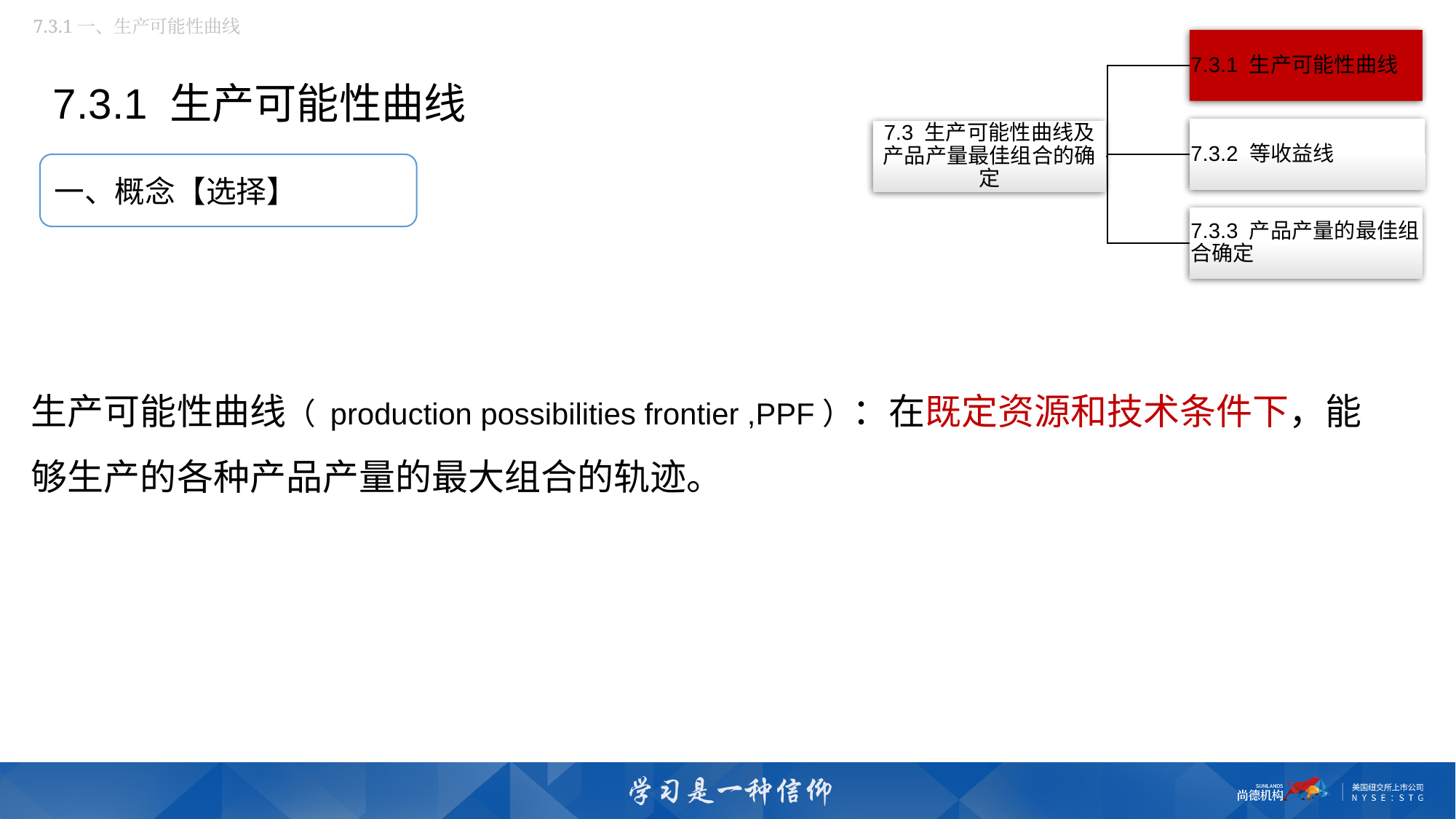

7.3 生产可能性曲线及产品产量最佳组合的确定
7.3.1 生产可能性曲线
7.3.2 等收益线
7.3.3 产品产量的最佳组合确定
7.3.1一、生产可能性曲线
7.3.1 生产可能性曲线
一、概念【选择】
生产可能性曲线（ production possibilities frontier ,PPF）：在既定资源和技术条件下，能够生产的各种产品产量的最大组合的轨迹。